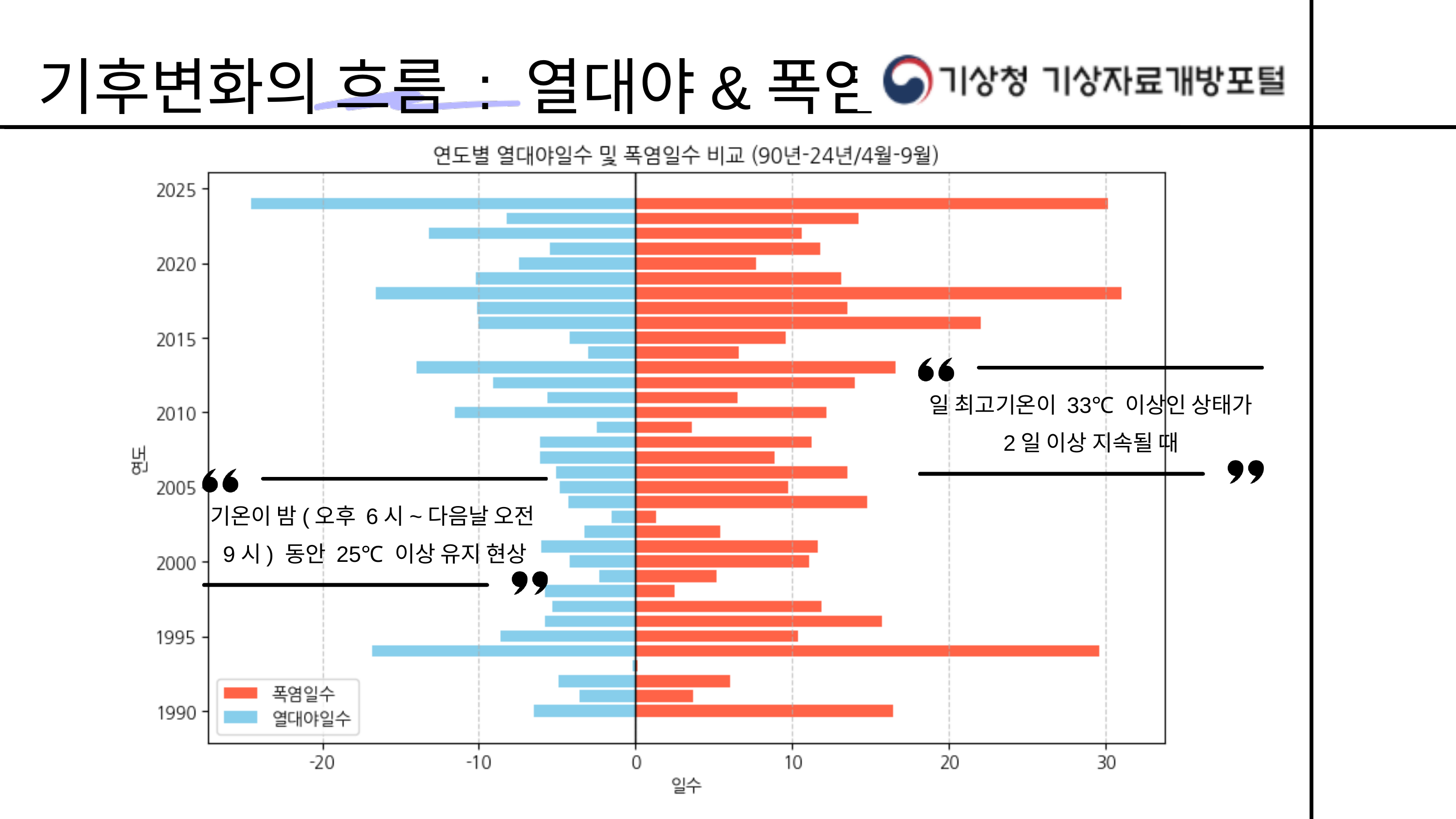

기후변화의 흐름 : 열대야&폭염

일 최고기온이 33℃ 이상인 상태가 2일 이상 지속될 때

기온이 밤(오후 6시~다음날 오전
9시) 동안 25℃ 이상 유지 현상